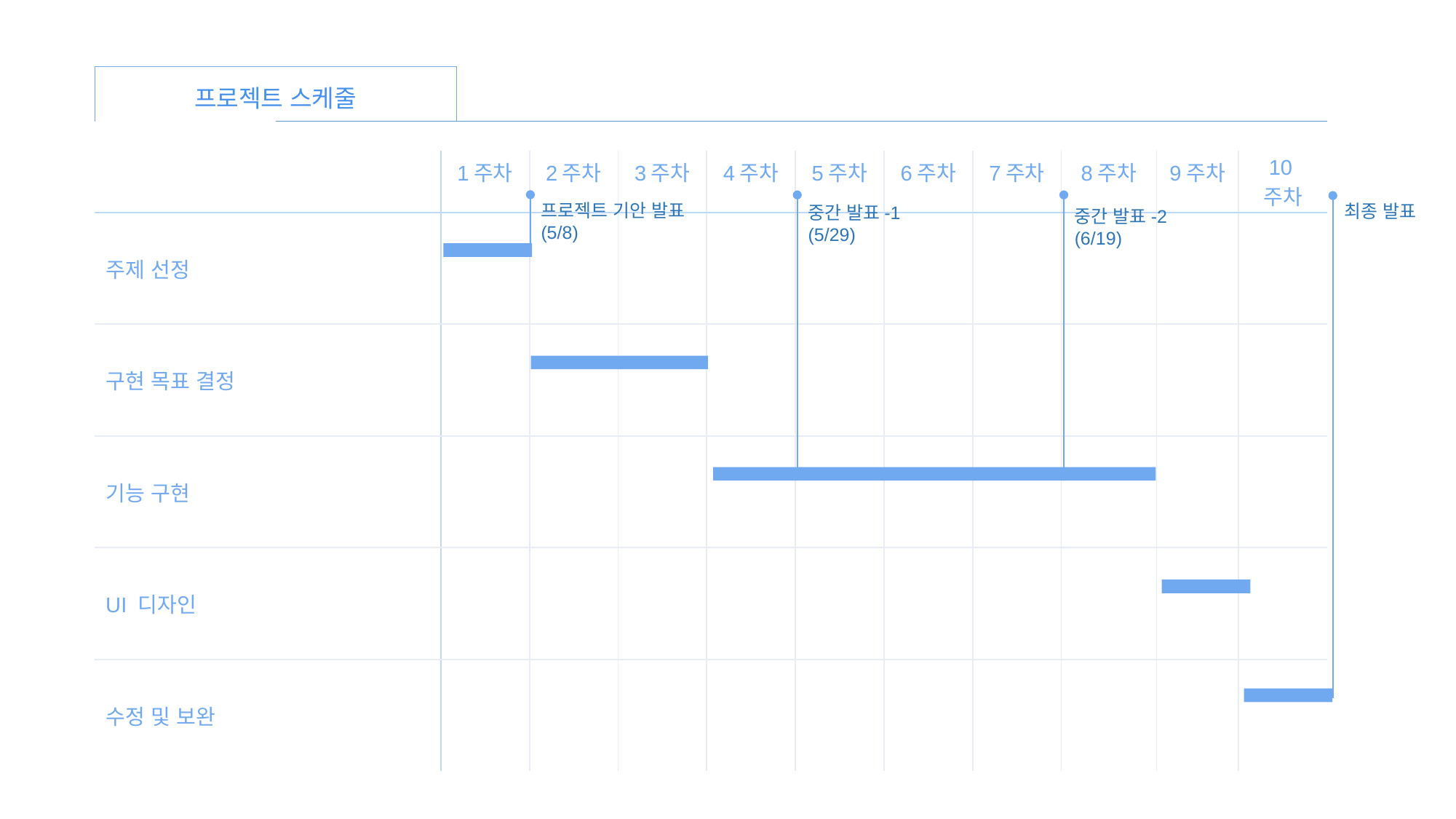

프로젝트 스케줄
|  | 1주차 | 2주차 | 3주차 | 4주차 | 5주차 | 6주차 | 7주차 | 8주차 | 9주차 | 10주차 |
| --- | --- | --- | --- | --- | --- | --- | --- | --- | --- | --- |
| 주제 선정 |  |  |  |  |  |  |  |  |  |  |
| 구현 목표 결정 |  |  |  |  |  |  |  |  |  |  |
| 기능 구현 |  |  |  |  |  |  |  |  |  |  |
| UI 디자인 |  |  |  |  |  |  |  |  |  |  |
| 수정 및 보완 |  |  |  |  |  |  |  |  |  |  |
프로젝트 기안 발표
(5/8)
중간 발표-2
(6/19)
중간 발표-1
(5/29)
최종 발표